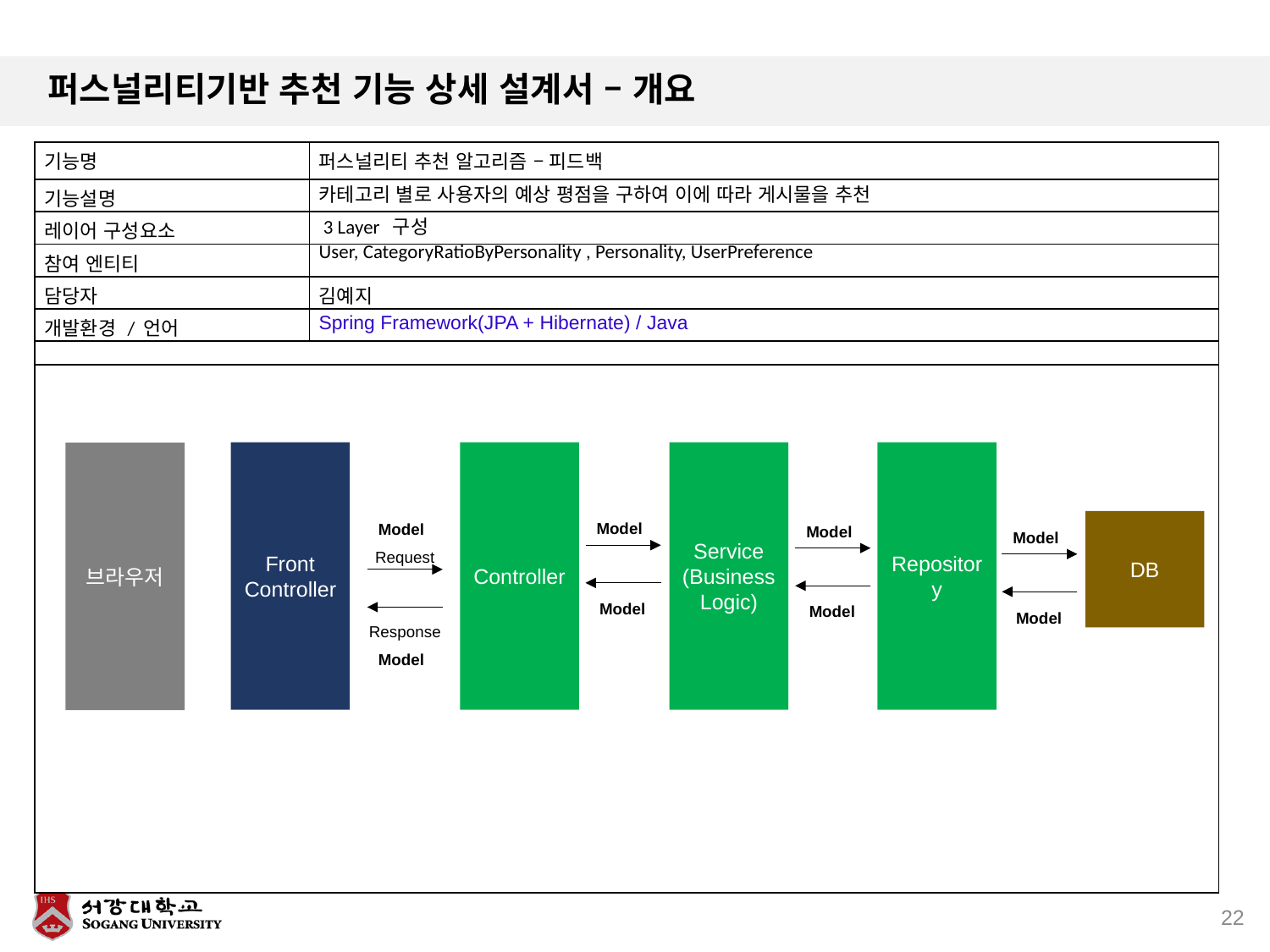

# 퍼스널리티기반 추천 기능 상세 설계서 – 개요
| 기능명 | 퍼스널리티 추천 알고리즘 – 피드백 |
| --- | --- |
| 기능설명 | 카테고리 별로 사용자의 예상 평점을 구하여 이에 따라 게시물을 추천 |
| 레이어 구성요소 | 3 Layer 구성 |
| 참여 엔티티 | User, CategoryRatioByPersonality , Personality, UserPreference |
| 담당자 | 김예지 |
| 개발환경 / 언어 | Spring Framework(JPA + Hibernate) / Java |
|  |  |
|  |  |
Controller
Service
(Business Logic)
Repository
Front Controller
브라우저
DB
Model
Model
Model
Model
Request
Model
Model
Model
Response
Model
22